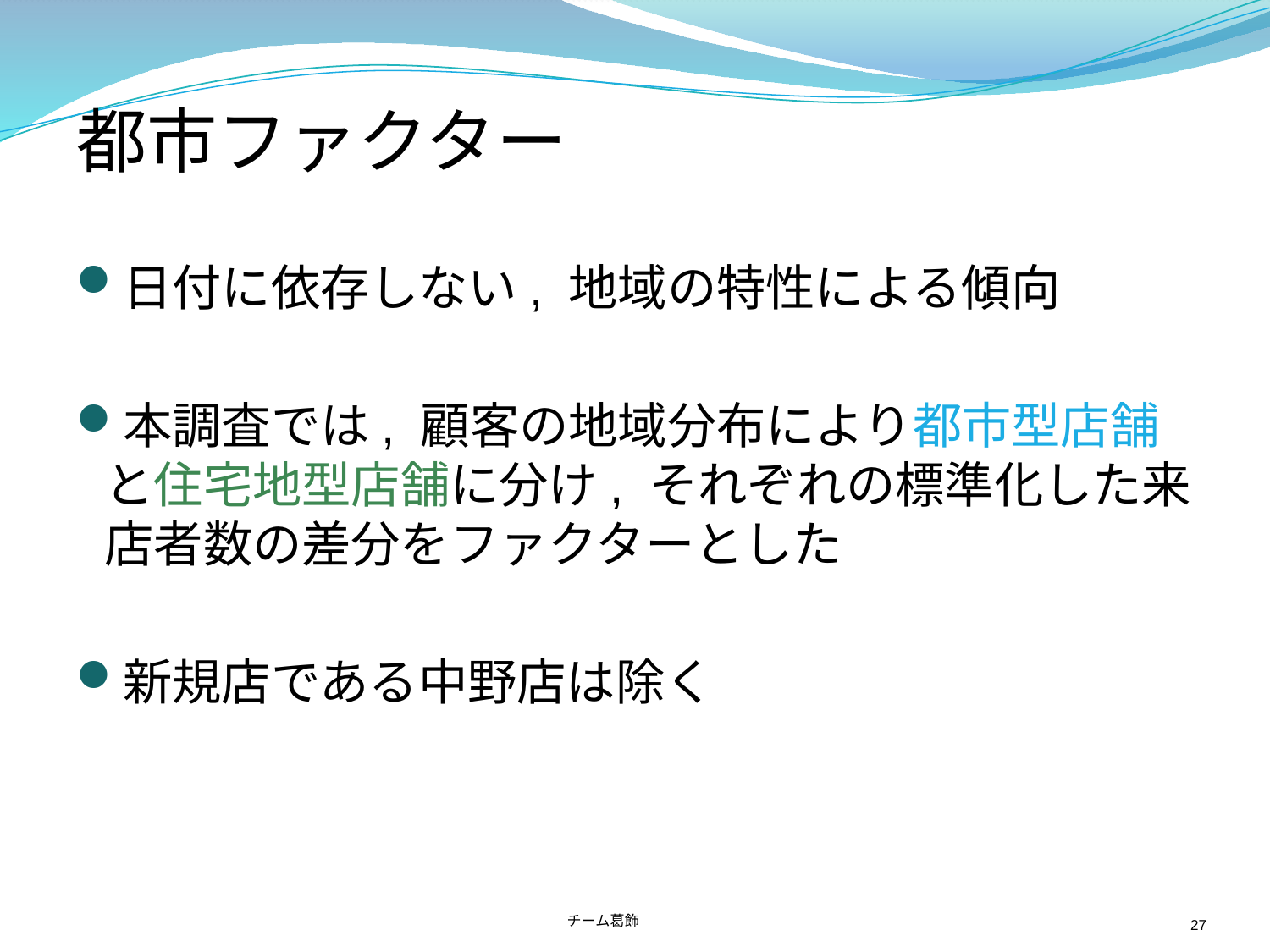

# 都市ファクター
日付に依存しない, 地域の特性による傾向

本調査では, 顧客の地域分布により都市型店舗と住宅地型店舗に分け, それぞれの標準化した来店者数の差分をファクターとした

新規店である中野店は除く
チーム葛飾
27